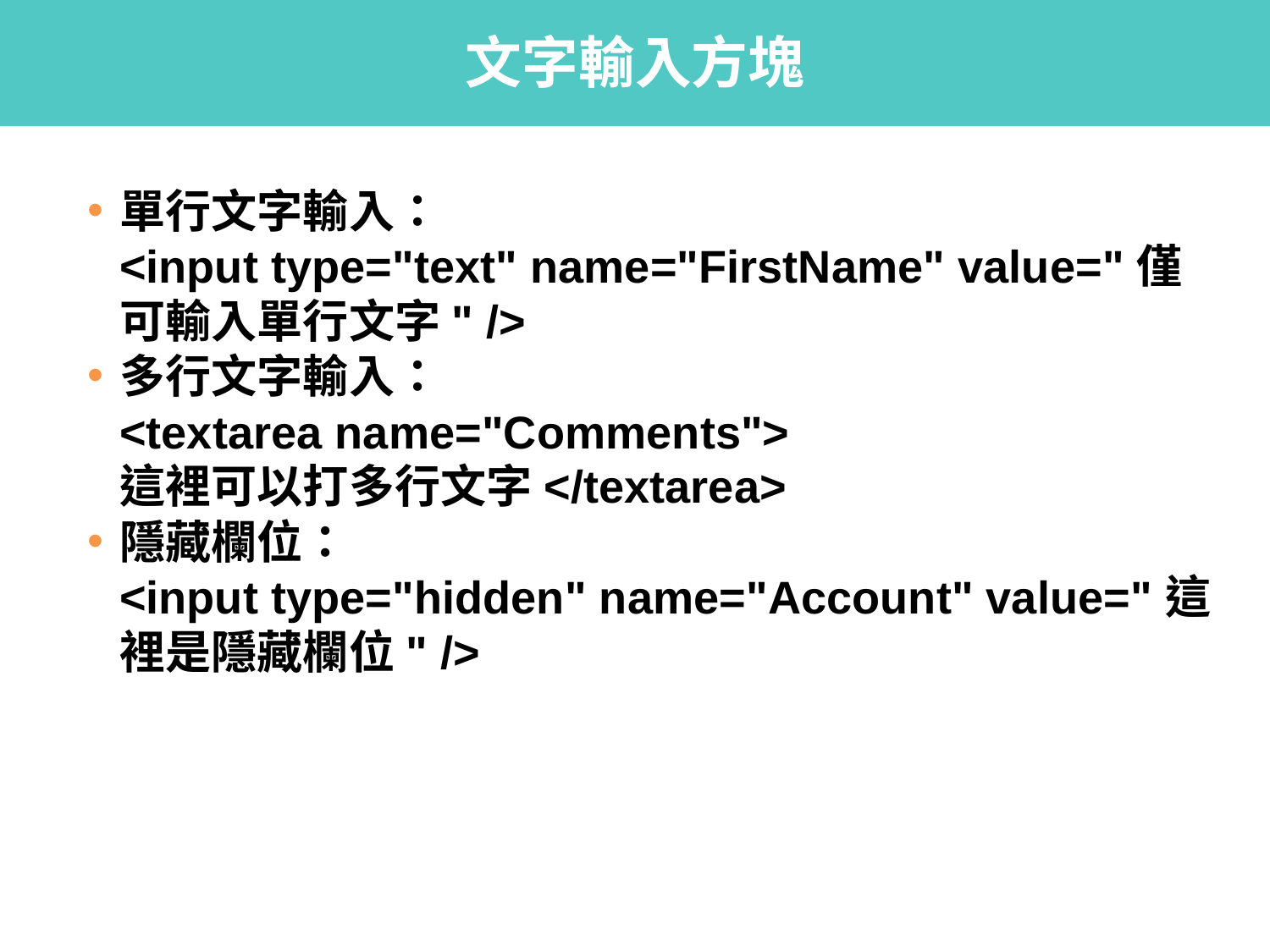

# 文字輸入方塊
單行文字輸入：
<input type="text" name="FirstName" value="僅可輸入單行文字" />
多行文字輸入：
<textarea name="Comments">
這裡可以打多行文字</textarea>
隱藏欄位：
<input type="hidden" name="Account" value="這裡是隱藏欄位" />